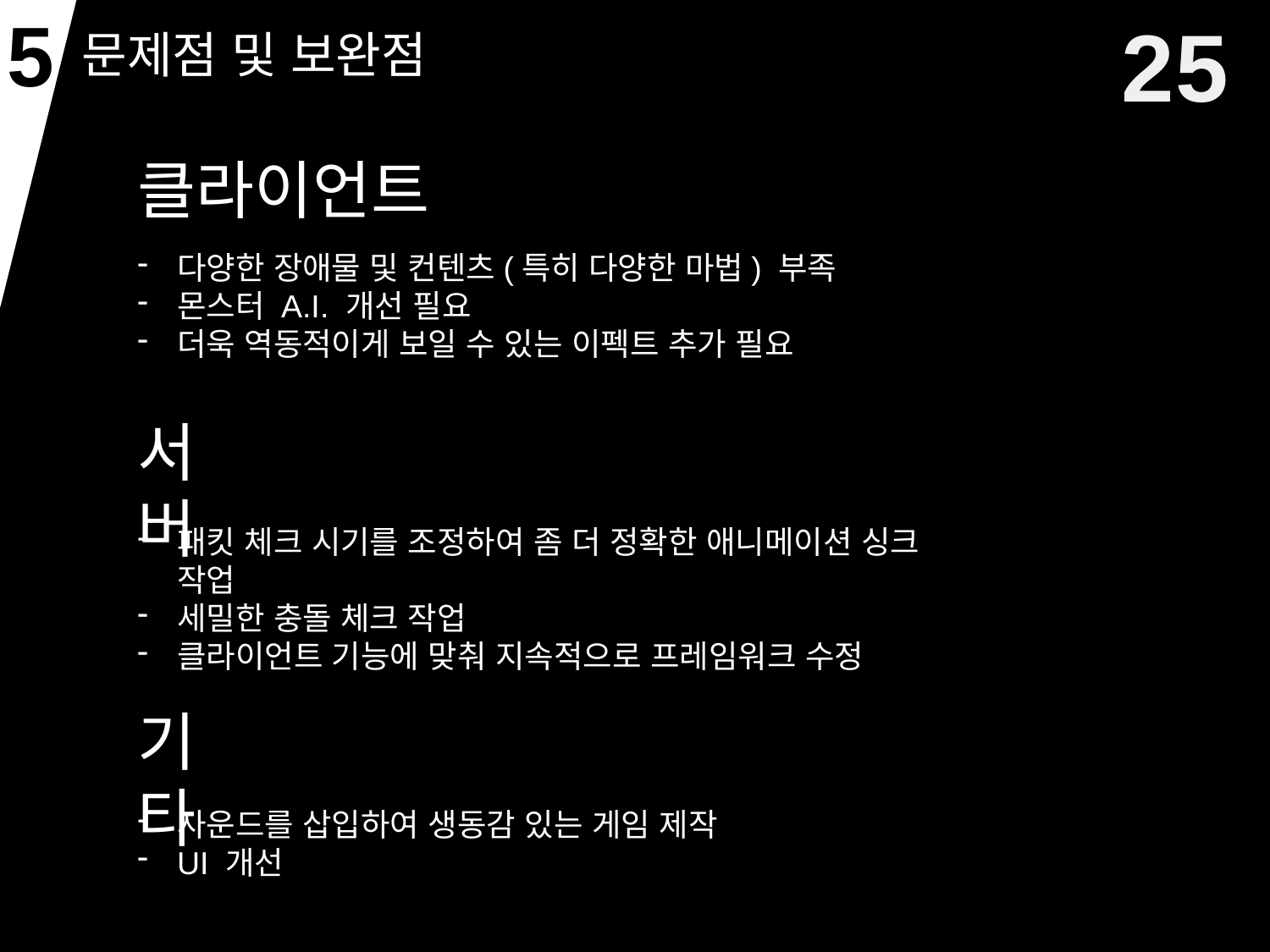

25
5
문제점 및 보완점

클라이언트
다양한 장애물 및 컨텐츠(특히 다양한 마법) 부족
몬스터 A.I. 개선 필요
더욱 역동적이게 보일 수 있는 이펙트 추가 필요
서버
패킷 체크 시기를 조정하여 좀 더 정확한 애니메이션 싱크 작업
세밀한 충돌 체크 작업
클라이언트 기능에 맞춰 지속적으로 프레임워크 수정
기타
사운드를 삽입하여 생동감 있는 게임 제작
UI 개선